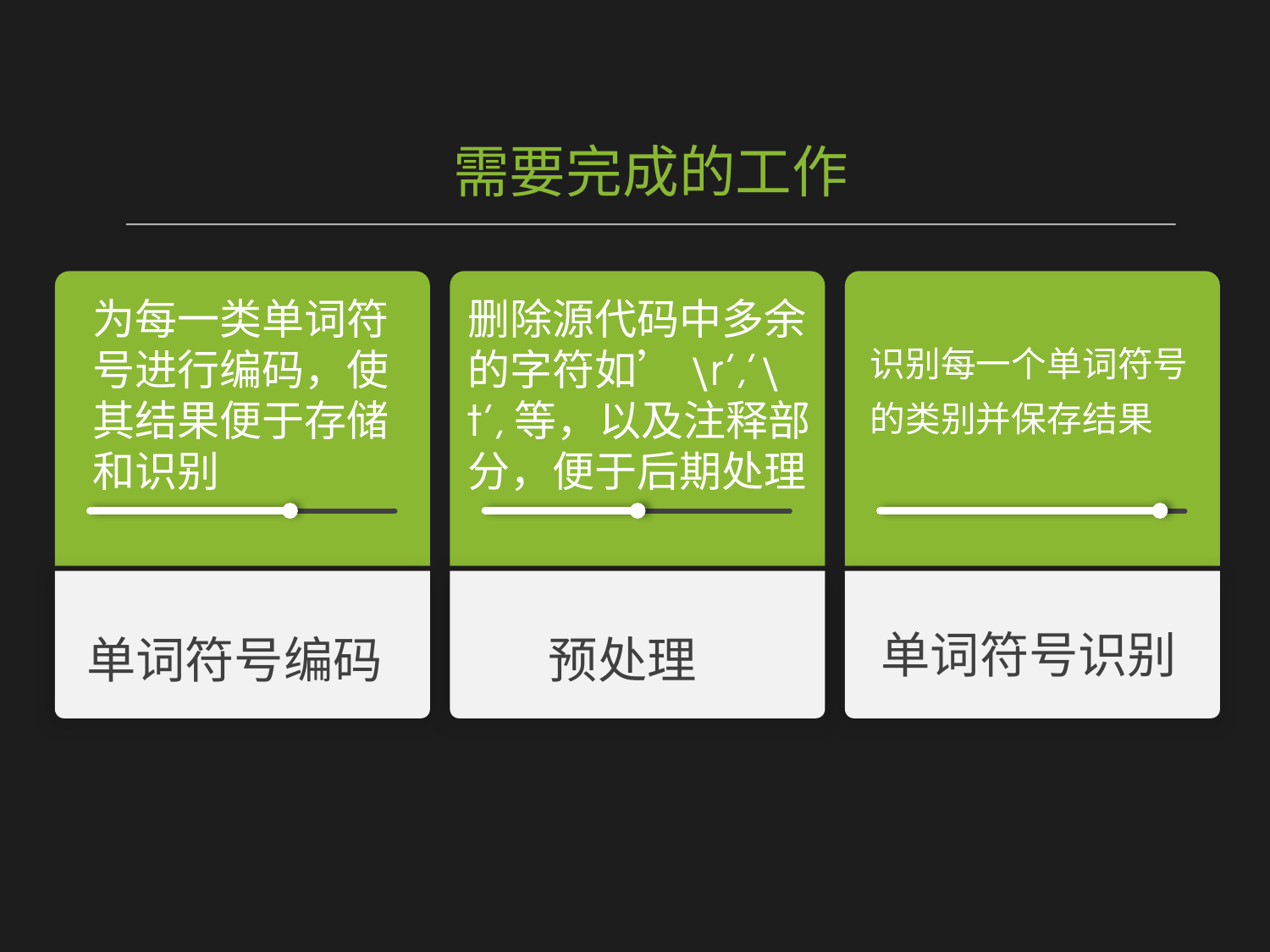

需要完成的工作

删除源代码中多余的字符如’\r’,’\t’,等，以及注释部分，便于后期处理
为每一类单词符号进行编码，使其结果便于存储和识别
识别每一个单词符号的类别并保存结果

单词符号识别
单词符号编码
预处理